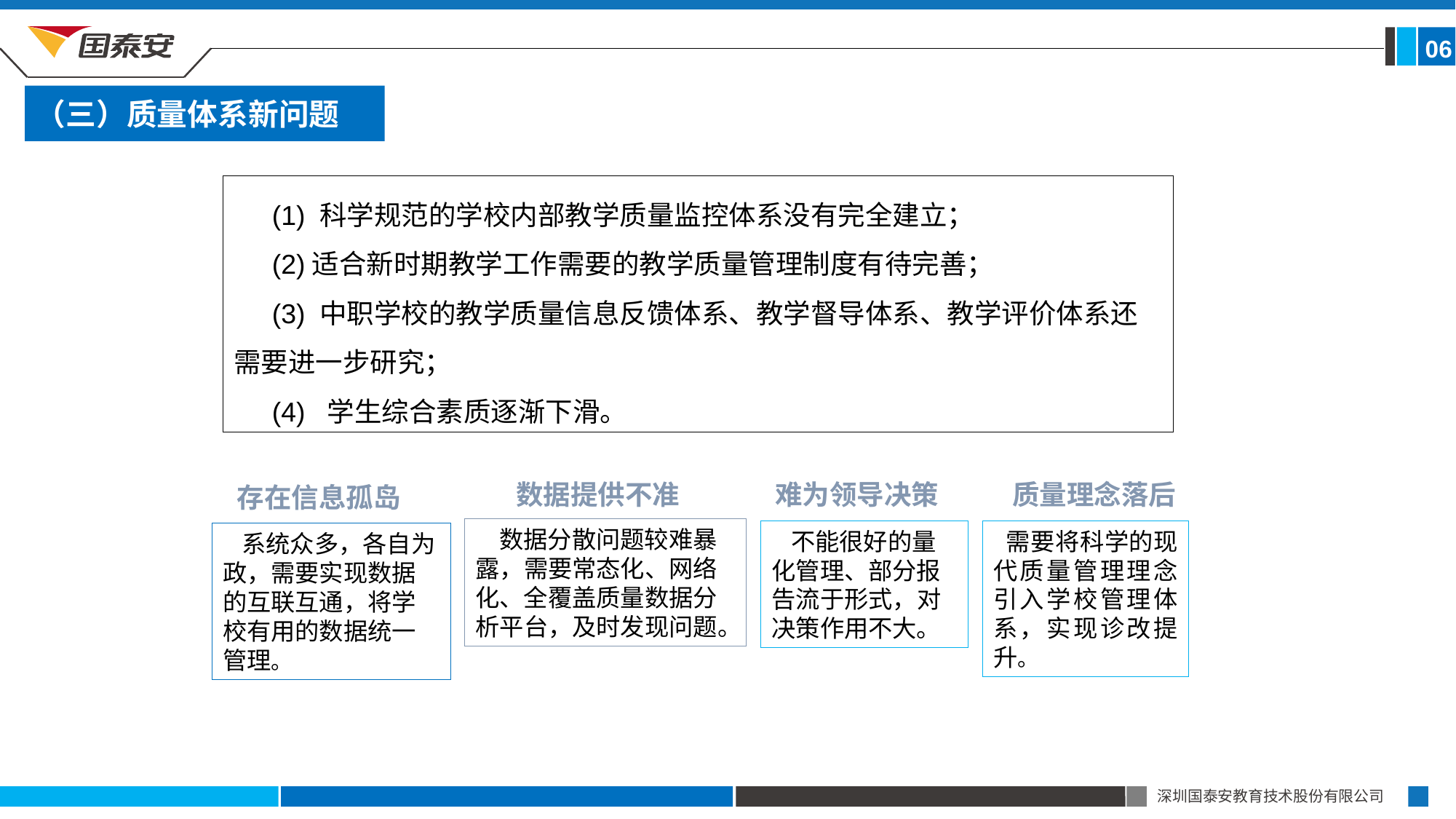

06
（三）质量体系新问题
     (1) 科学规范的学校内部教学质量监控体系没有完全建立；
     (2)适合新时期教学工作需要的教学质量管理制度有待完善；
     (3) 中职学校的教学质量信息反馈体系、教学督导体系、教学评价体系还需要进一步研究；
     (4)  学生综合素质逐渐下滑。

  质量理念落后
   数据提供不准
    数据分散问题较难暴露，需要常态化、网络化、全覆盖质量数据分析平台，及时发现问题。
难为领导决策
   不能很好的量化管理、部分报告流于形式，对决策作用不大。
存在信息孤岛
   系统众多，各自为政，需要实现数据的互联互通，将学校有用的数据统一管理。
  需要将科学的现代质量管理理念引入学校管理体系，实现诊改提升。